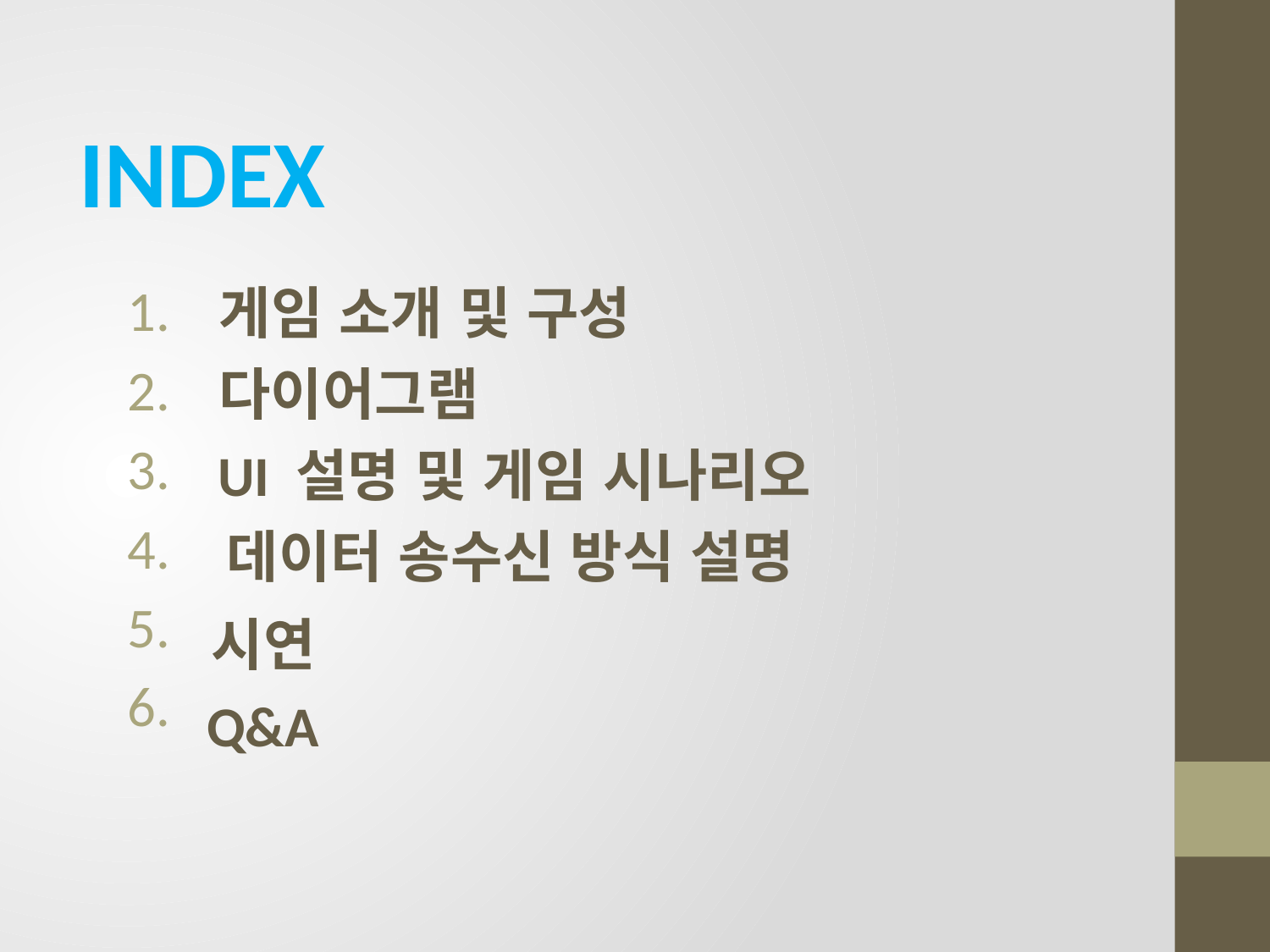

INDEX

게임 소개 및 구성
다이어그램
UI 설명 및 게임 시나리오
데이터 송수신 방식 설명
시연
Q&A